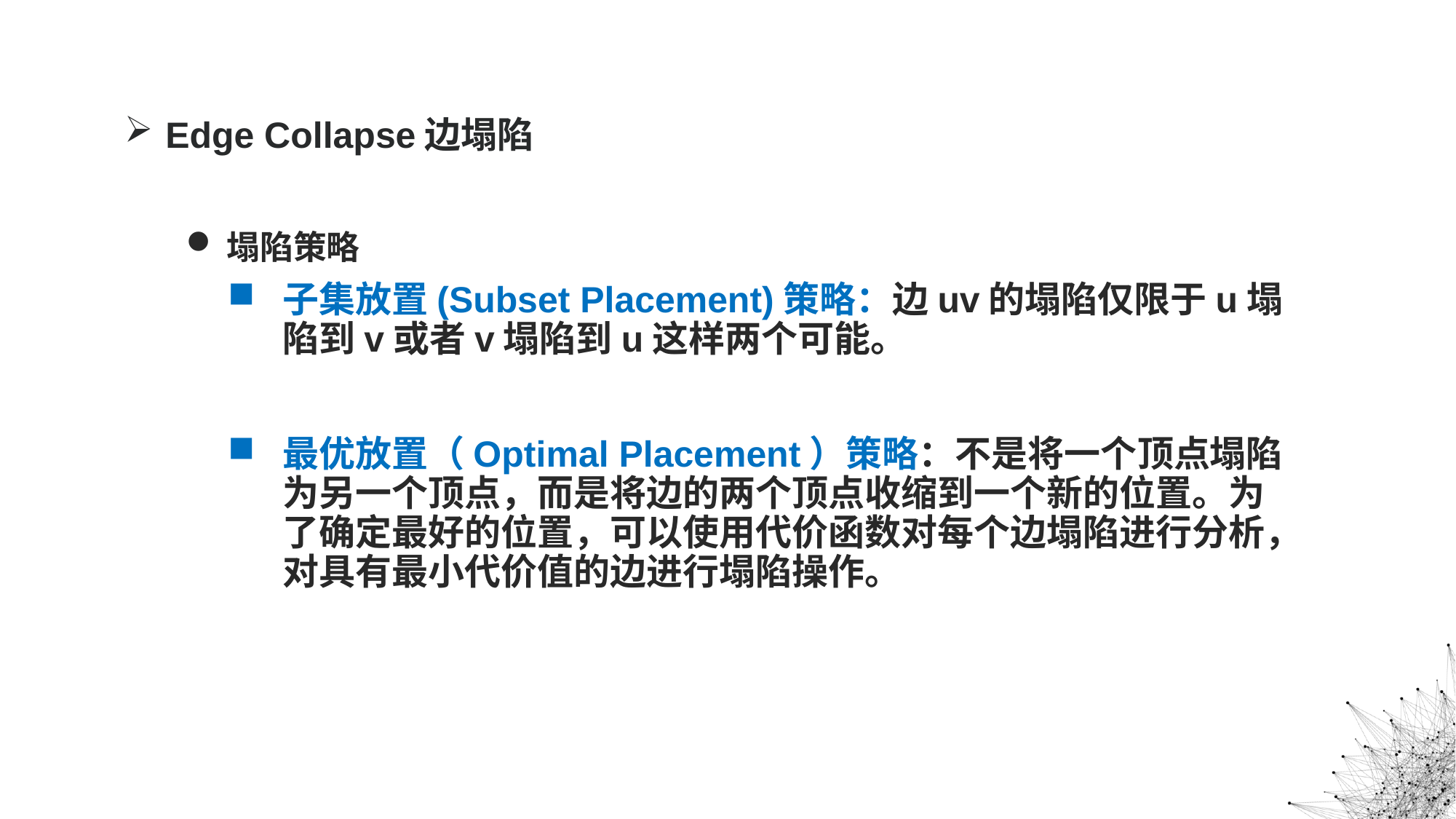

Edge Collapse边塌陷
塌陷策略
子集放置(Subset Placement)策略：边uv的塌陷仅限于u塌陷到v或者v塌陷到u这样两个可能。

最优放置（Optimal Placement）策略：不是将一个顶点塌陷为另一个顶点，而是将边的两个顶点收缩到一个新的位置。为了确定最好的位置，可以使用代价函数对每个边塌陷进行分析，对具有最小代价值的边进行塌陷操作。